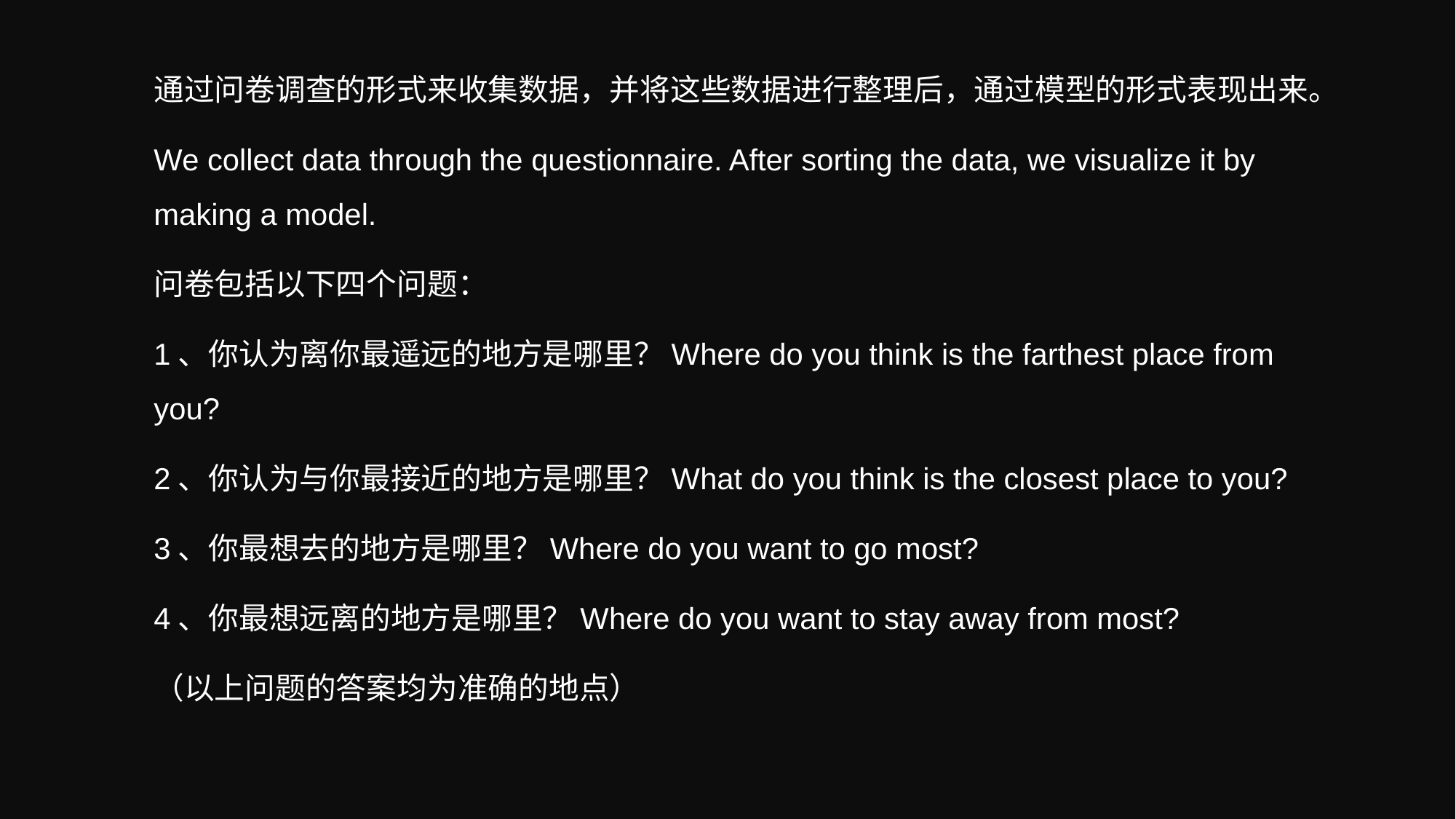

通过问卷调查的形式来收集数据，并将这些数据进行整理后，通过模型的形式表现出来。
We collect data through the questionnaire. After sorting the data, we visualize it by making a model.
问卷包括以下四个问题：
1、你认为离你最遥远的地方是哪里？Where do you think is the farthest place from you?
2、你认为与你最接近的地方是哪里？What do you think is the closest place to you?
3、你最想去的地方是哪里？Where do you want to go most?
4、你最想远离的地方是哪里？Where do you want to stay away from most?
（以上问题的答案均为准确的地点）